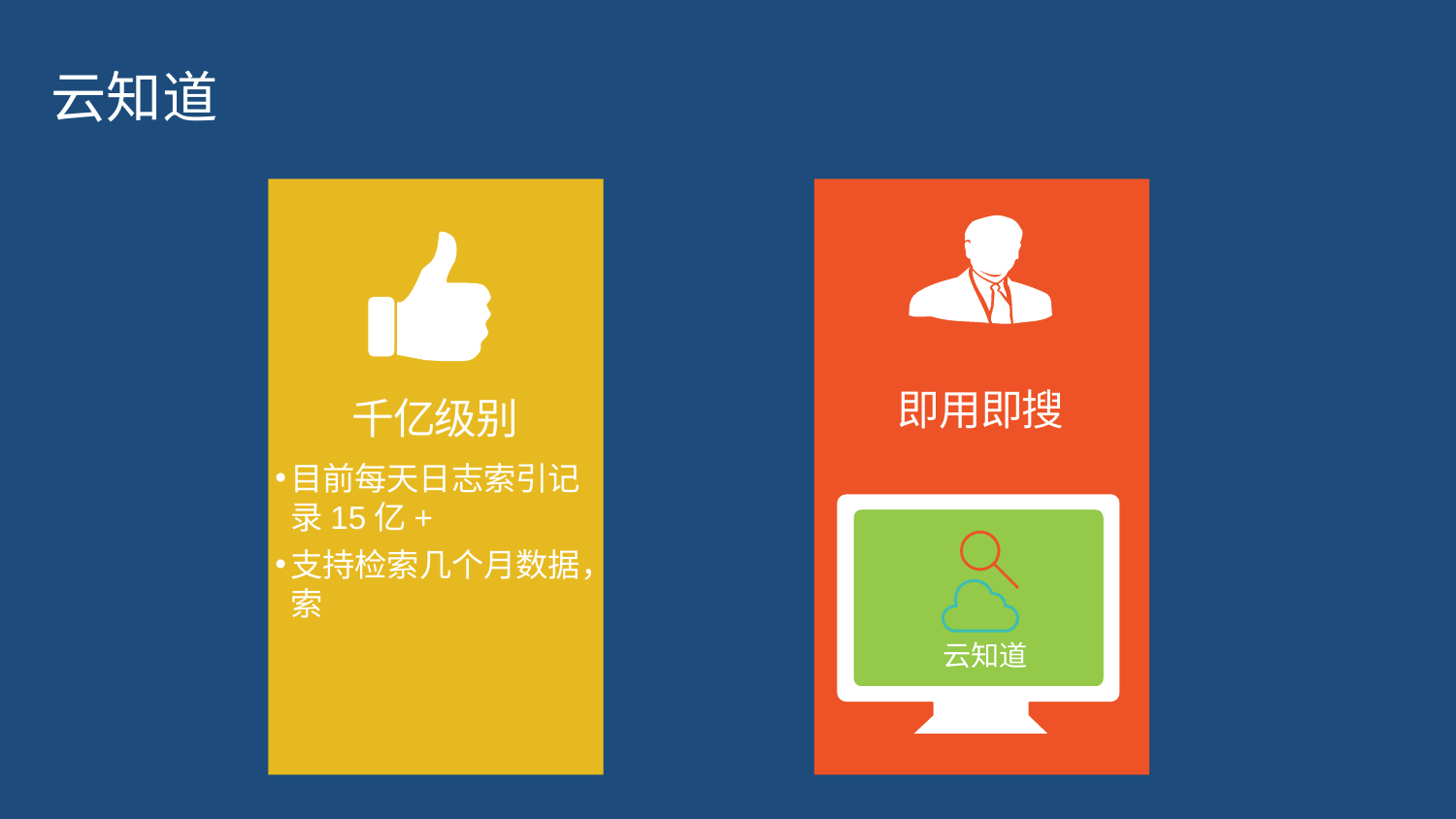

云知道

千亿级别
目前每天日志索引记录15亿+
支持检索几个月数据，索

即用即搜

云知道